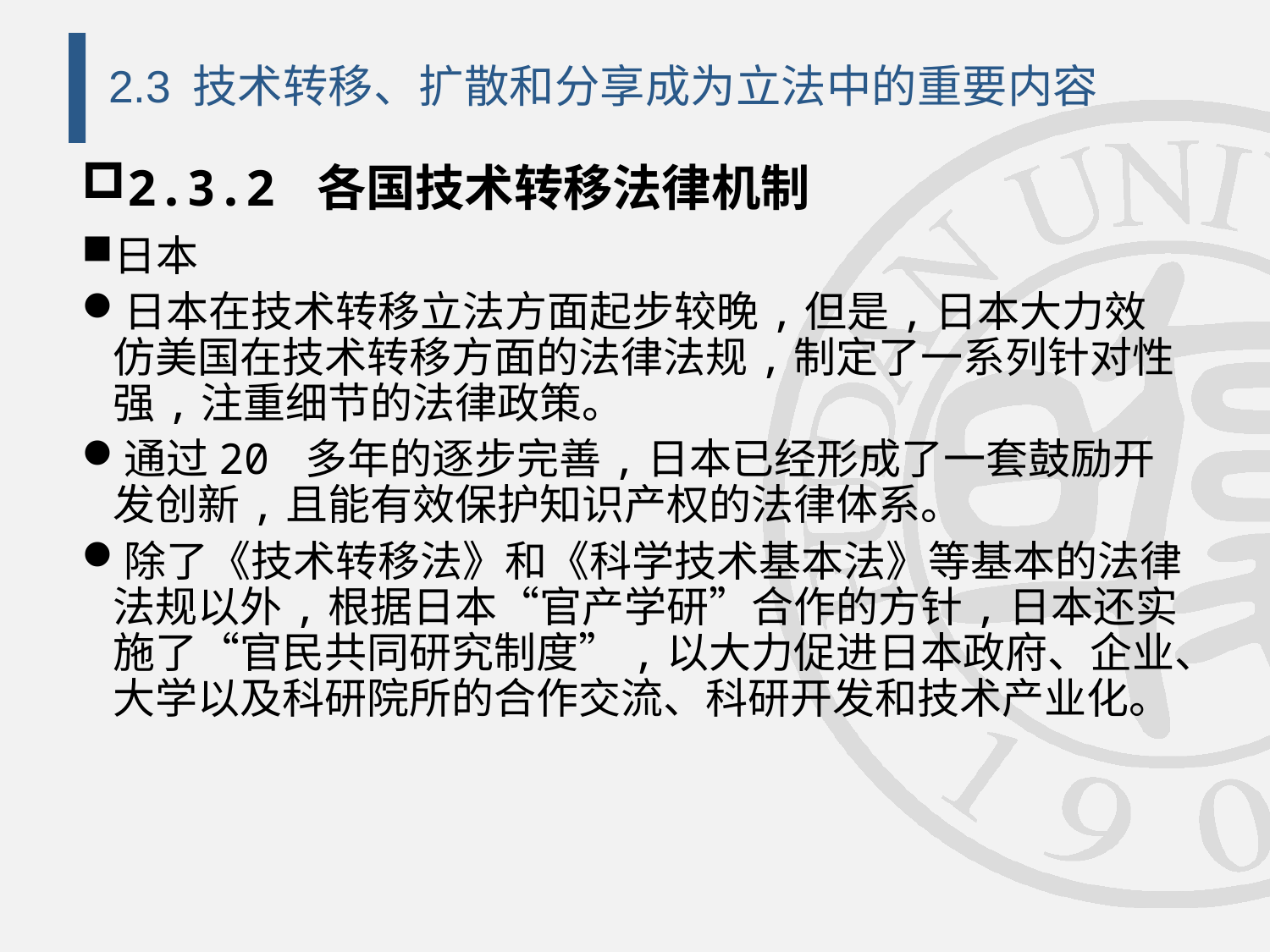

# 2.3 技术转移、扩散和分享成为立法中的重要内容
2.3.2 各国技术转移法律机制
日本
日本在技术转移立法方面起步较晚,但是,日本大力效仿美国在技术转移方面的法律法规,制定了一系列针对性强,注重细节的法律政策。
通过20 多年的逐步完善,日本已经形成了一套鼓励开发创新,且能有效保护知识产权的法律体系。
除了《技术转移法》和《科学技术基本法》等基本的法律法规以外,根据日本“官产学研”合作的方针,日本还实施了“官民共同研究制度”,以大力促进日本政府、企业、大学以及科研院所的合作交流、科研开发和技术产业化。